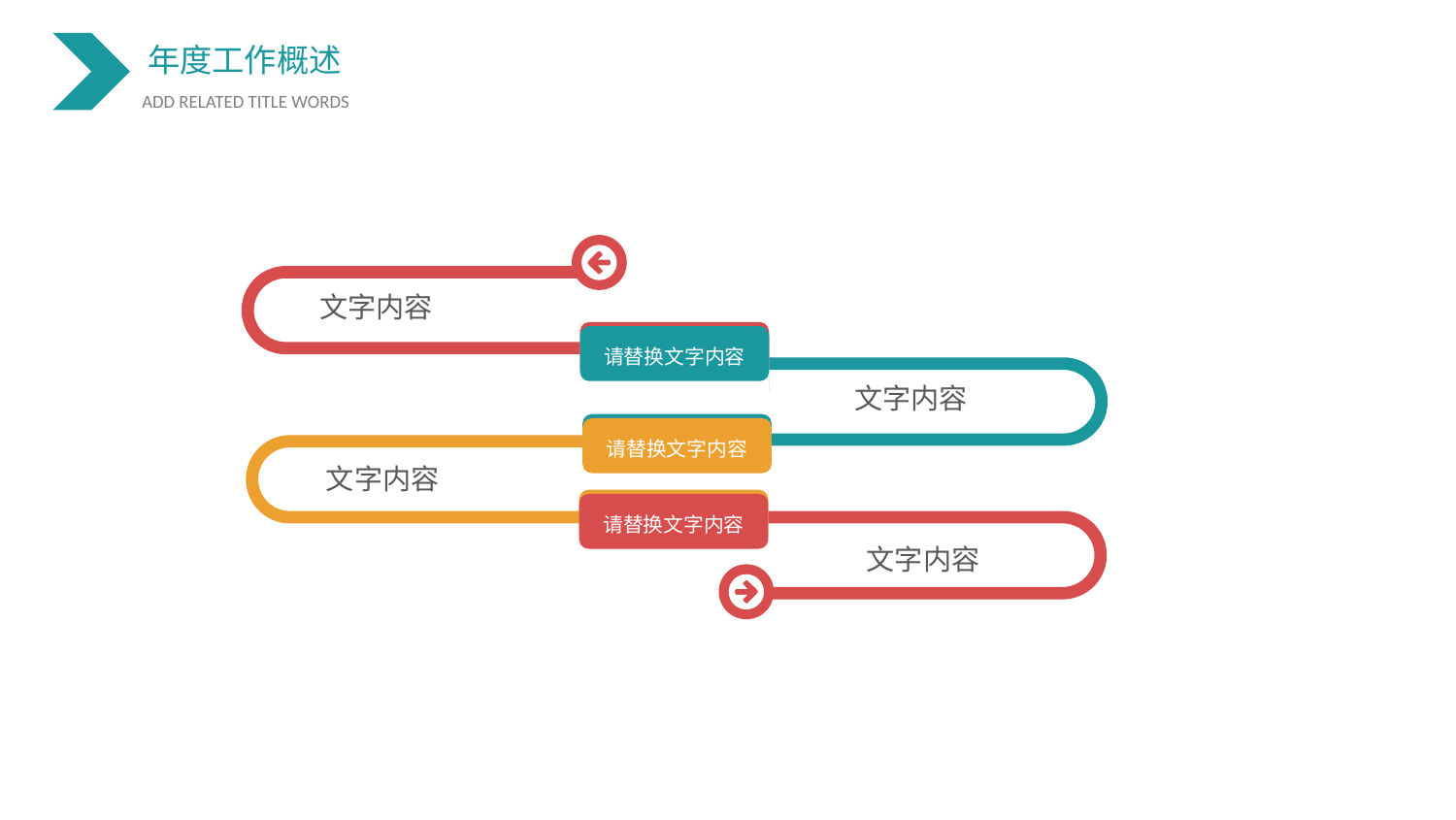

文字内容

请替换文字内容

文字内容

请替换文字内容

文字内容

请替换文字内容
文字内容